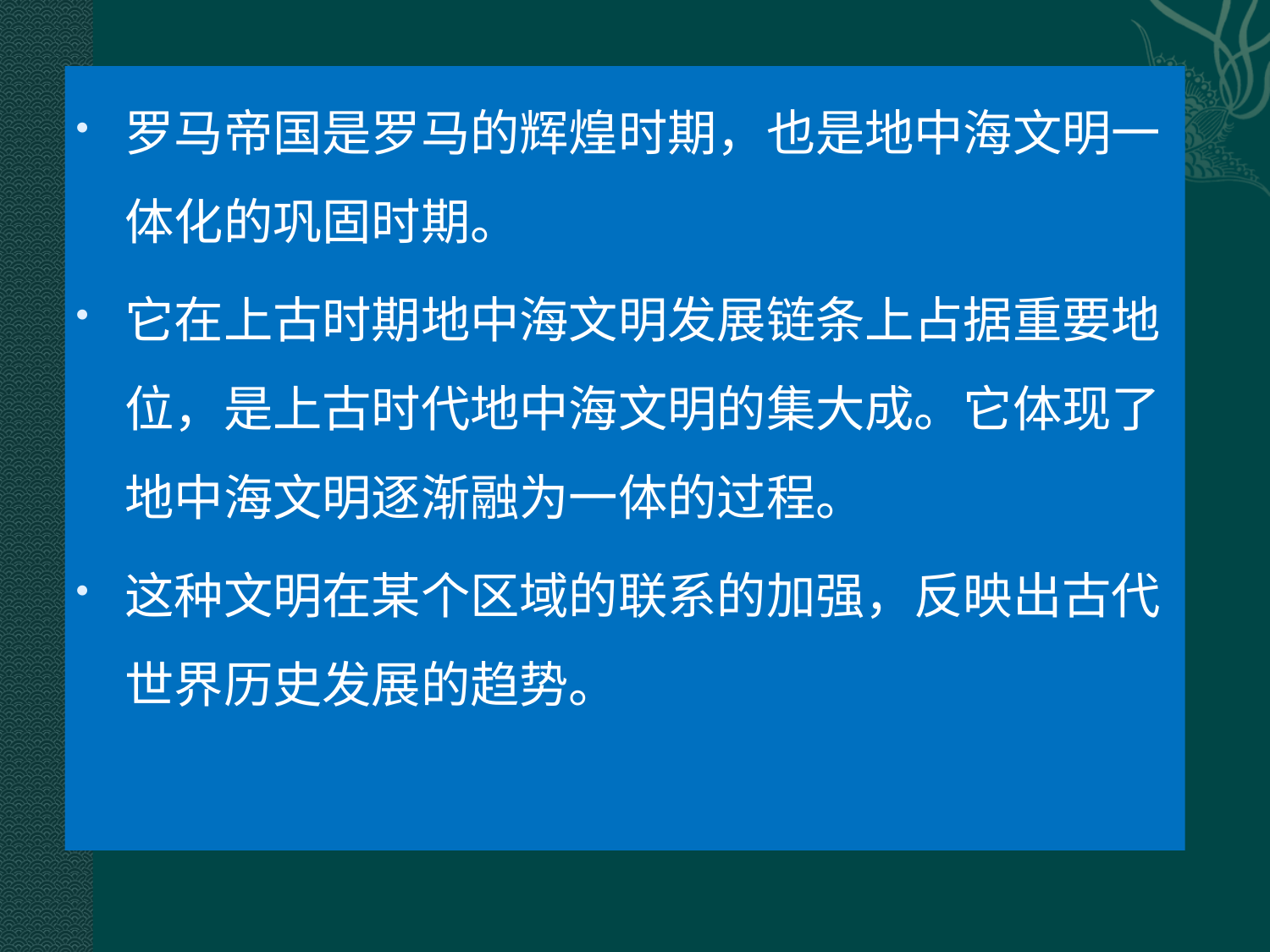

罗马帝国是罗马的辉煌时期，也是地中海文明一体化的巩固时期。
它在上古时期地中海文明发展链条上占据重要地位，是上古时代地中海文明的集大成。它体现了地中海文明逐渐融为一体的过程。
这种文明在某个区域的联系的加强，反映出古代世界历史发展的趋势。